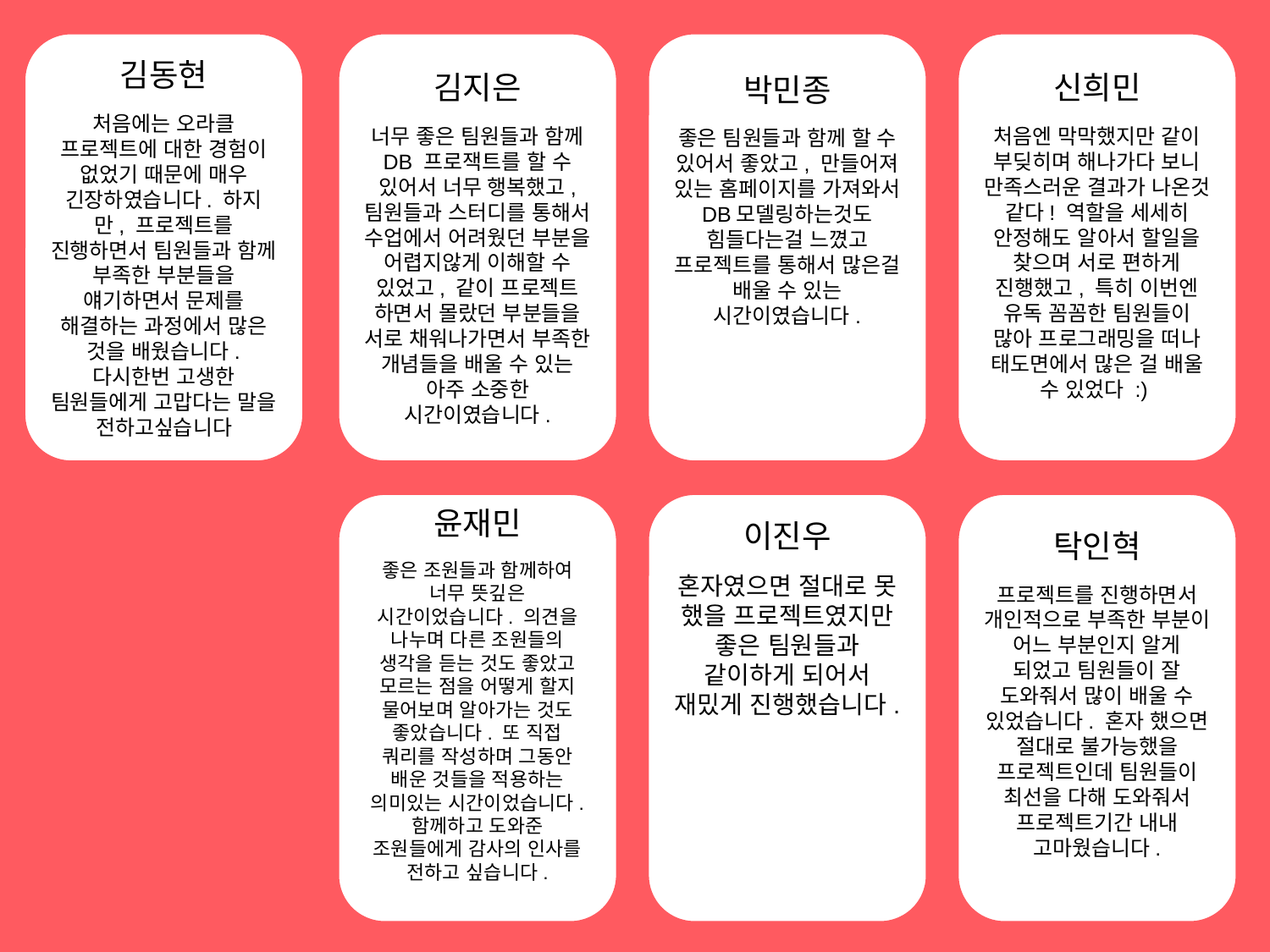

김동현

처음에는 오라클 프로젝트에 대한 경험이 없었기 때문에 매우 긴장하였습니다. 하지만, 프로젝트를 진행하면서 팀원들과 함께 부족한 부분들을 얘기하면서 문제를 해결하는 과정에서 많은 것을 배웠습니다. 다시한번 고생한 팀원들에게 고맙다는 말을 전하고싶습니다
김지은

너무 좋은 팀원들과 함께 DB 프로잭트를 할 수 있어서 너무 행복했고, 팀원들과 스터디를 통해서 수업에서 어려웠던 부분을 어렵지않게 이해할 수 있었고, 같이 프로젝트 하면서 몰랐던 부분들을 서로 채워나가면서 부족한 개념들을 배울 수 있는 아주 소중한 시간이였습니다.
박민종

좋은 팀원들과 함께 할 수 있어서 좋았고, 만들어져 있는 홈페이지를 가져와서 DB모델링하는것도 힘들다는걸 느꼈고 프로젝트를 통해서 많은걸 배울 수 있는 시간이였습니다.

신희민

처음엔 막막했지만 같이 부딪히며 해나가다 보니 만족스러운 결과가 나온것 같다! 역할을 세세히 안정해도 알아서 할일을 찾으며 서로 편하게 진행했고, 특히 이번엔 유독 꼼꼼한 팀원들이 많아 프로그래밍을 떠나 태도면에서 많은 걸 배울 수 있었다 :)

윤재민

좋은 조원들과 함께하여 너무 뜻깊은 시간이었습니다. 의견을 나누며 다른 조원들의 생각을 듣는 것도 좋았고
모르는 점을 어떻게 할지 물어보며 알아가는 것도 좋았습니다. 또 직접 쿼리를 작성하며 그동안 배운 것들을 적용하는 의미있는 시간이었습니다. 함께하고 도와준 조원들에게 감사의 인사를 전하고 싶습니다.

이진우

혼자였으면 절대로 못 했을 프로젝트였지만 좋은 팀원들과 같이하게 되어서 재밌게 진행했습니다.

탁인혁

프로젝트를 진행하면서 개인적으로 부족한 부분이 어느 부분인지 알게 되었고 팀원들이 잘 도와줘서 많이 배울 수 있었습니다. 혼자 했으면 절대로 불가능했을 프로젝트인데 팀원들이 최선을 다해 도와줘서 프로젝트기간 내내 고마웠습니다.

테이블 탐정대 프로젝트 후기